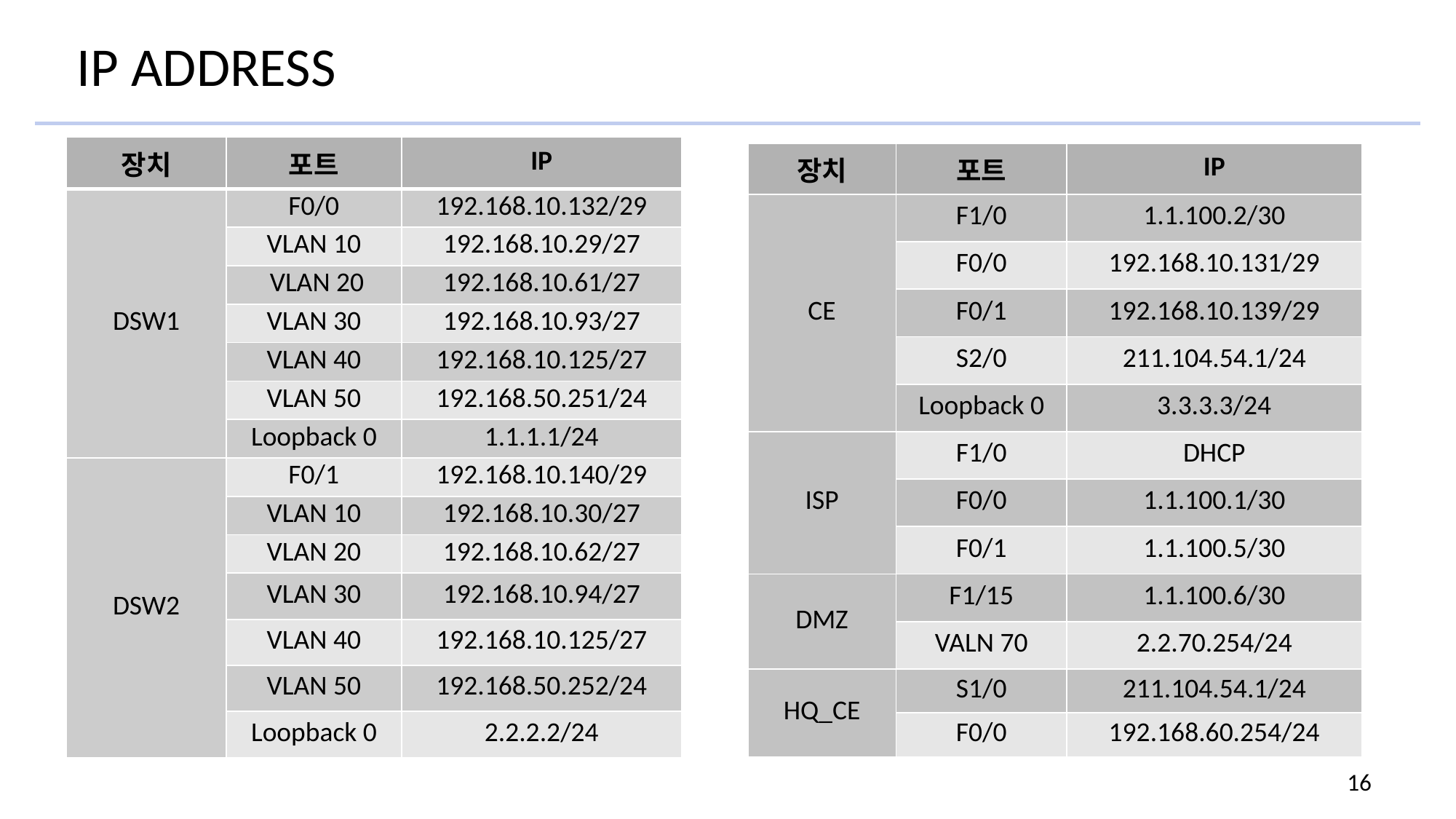

IP ADDRESS
| 장치 | 포트 | IP |
| --- | --- | --- |
| DSW1 | F0/0 | 192.168.10.132/29 |
|  | VLAN 10 | 192.168.10.29/27 |
|  | VLAN 20 | 192.168.10.61/27 |
|  | VLAN 30 | 192.168.10.93/27 |
|  | VLAN 40 | 192.168.10.125/27 |
|  | VLAN 50 | 192.168.50.251/24 |
|  | Loopback 0 | 1.1.1.1/24 |
| DSW2 | F0/1 | 192.168.10.140/29 |
|  | VLAN 10 | 192.168.10.30/27 |
|  | VLAN 20 | 192.168.10.62/27 |
|  | VLAN 30 | 192.168.10.94/27 |
|  | VLAN 40 | 192.168.10.125/27 |
|  | VLAN 50 | 192.168.50.252/24 |
|  | Loopback 0 | 2.2.2.2/24 |
| 장치 | 포트 | IP |
| --- | --- | --- |
| CE | F1/0 | 1.1.100.2/30 |
|  | F0/0 | 192.168.10.131/29 |
|  | F0/1 | 192.168.10.139/29 |
|  | S2/0 | 211.104.54.1/24 |
|  | Loopback 0 | 3.3.3.3/24 |
| ISP | F1/0 | DHCP |
|  | F0/0 | 1.1.100.1/30 |
|  | F0/1 | 1.1.100.5/30 |
| DMZ | F1/15 | 1.1.100.6/30 |
|  | VALN 70 | 2.2.70.254/24 |
| HQ\_CE | S1/0 | 211.104.54.1/24 |
|  | F0/0 | 192.168.60.254/24 |
16